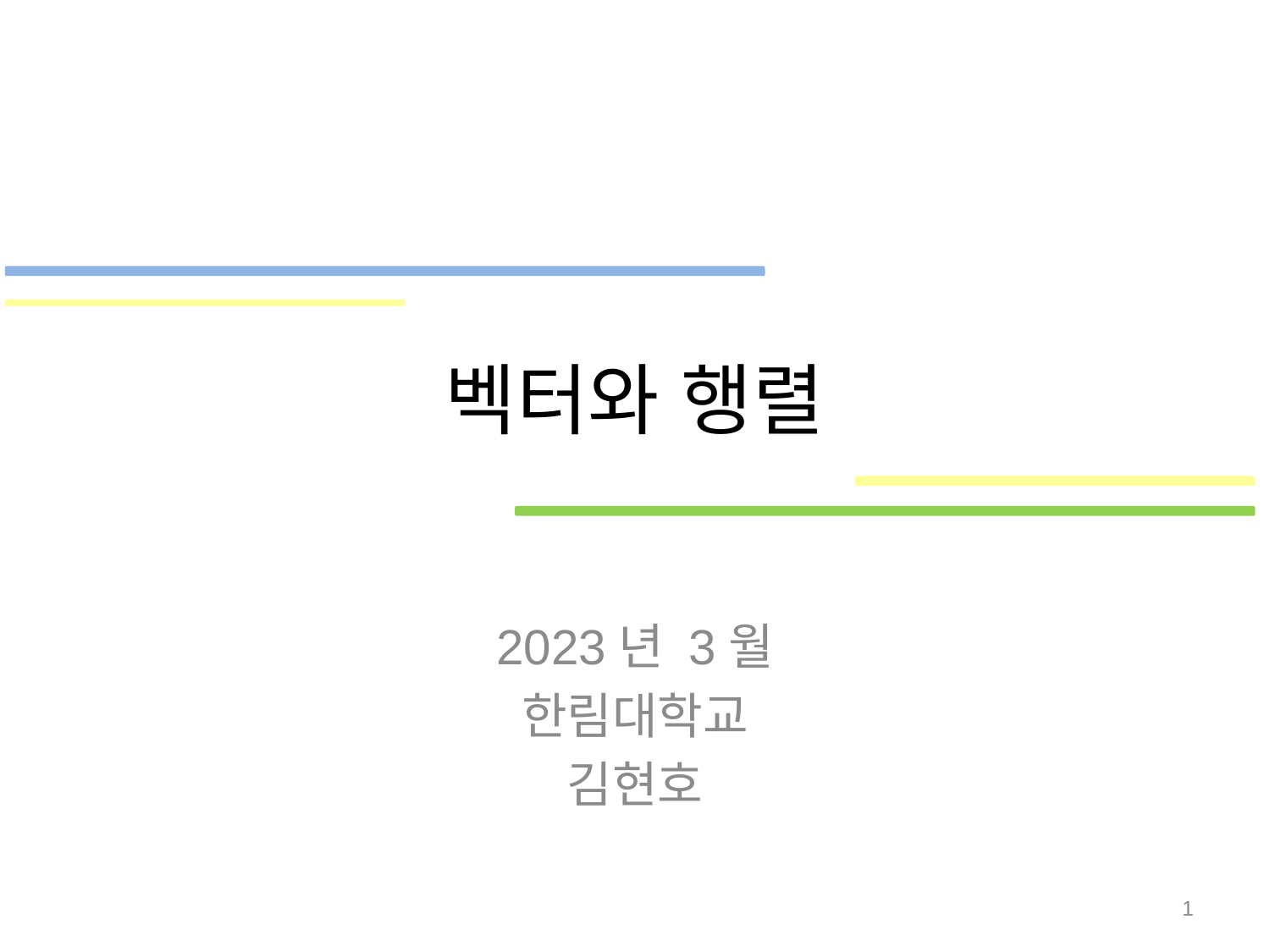

# 벡터와 행렬

2023년 3월
한림대학교
김현호
1